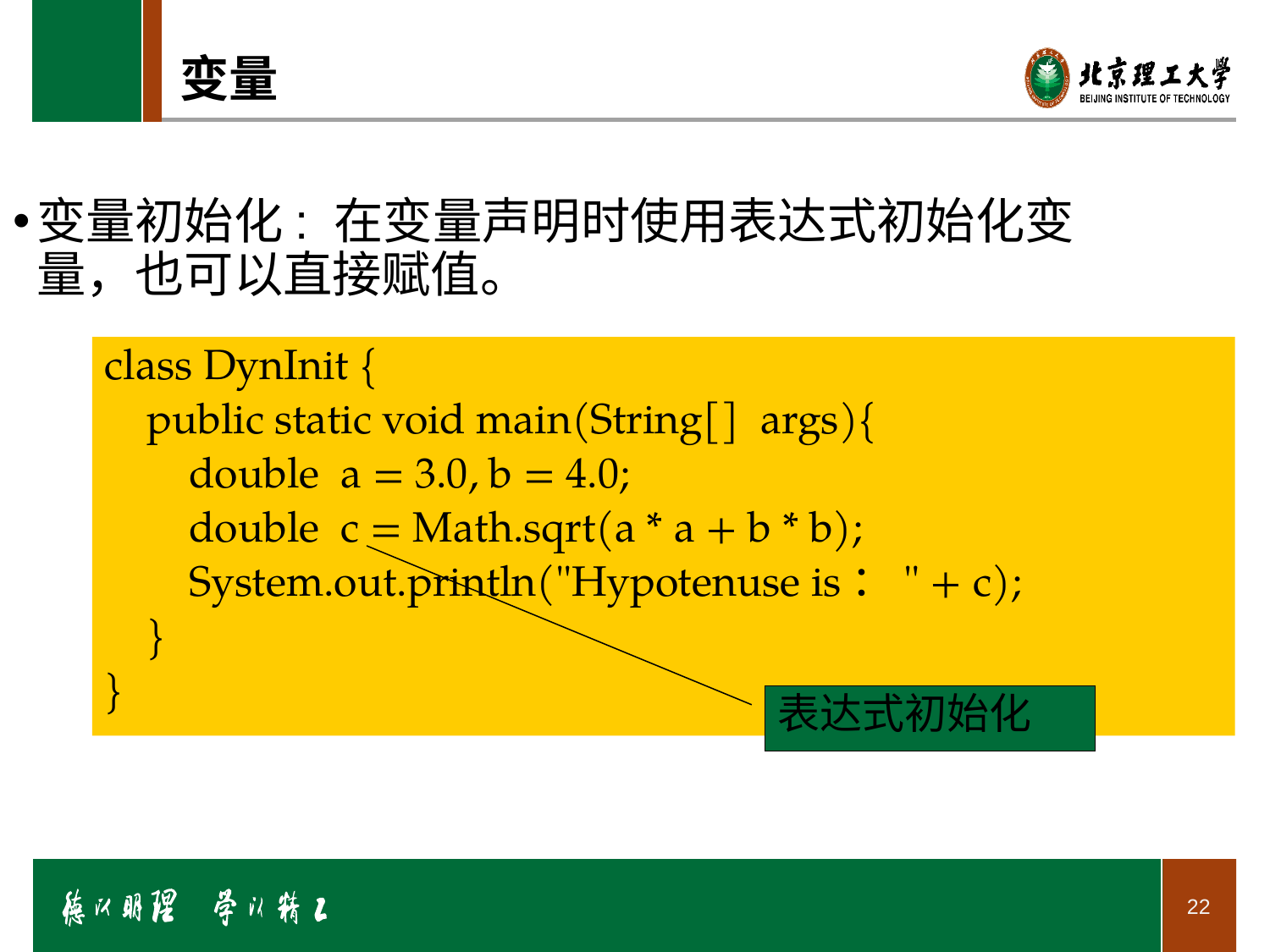

# 变量
变量初始化: 在变量声明时使用表达式初始化变量，也可以直接赋值。

class DynInit {
    public static void main(String[]  args){
        double  a = 3.0, b = 4.0;
        double  c = Math.sqrt(a * a + b * b);
        System.out.println("Hypotenuse is：" + c);
    }
}
表达式初始化